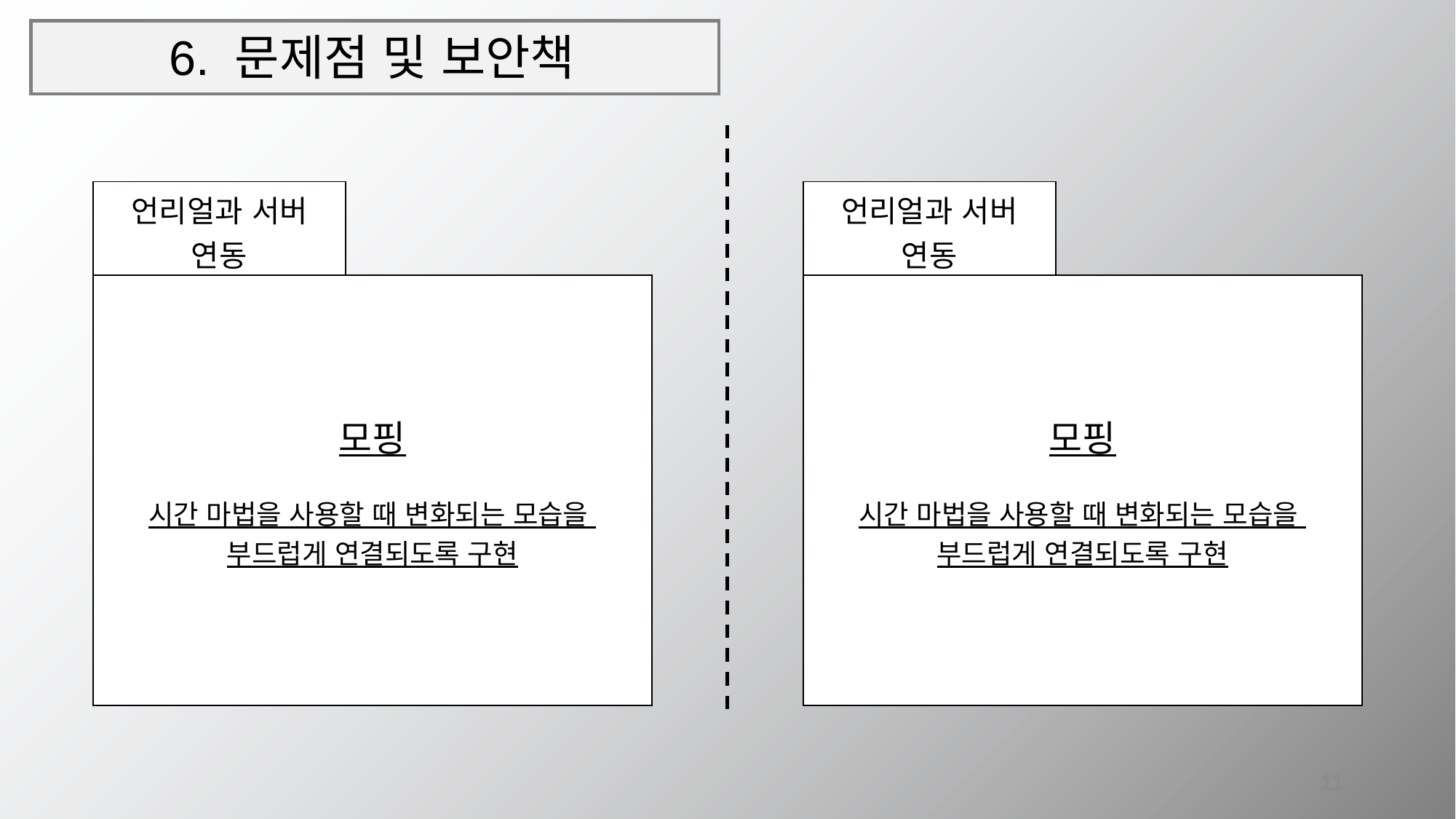

# 6. 문제점 및 보안책
| 언리얼과 서버 연동 |
| --- |
| 언리얼과 서버 연동 |
| --- |
| 모핑 시간 마법을 사용할 때 변화되는 모습을 부드럽게 연결되도록 구현 |
| --- |
| 모핑 시간 마법을 사용할 때 변화되는 모습을 부드럽게 연결되도록 구현 |
| --- |
11